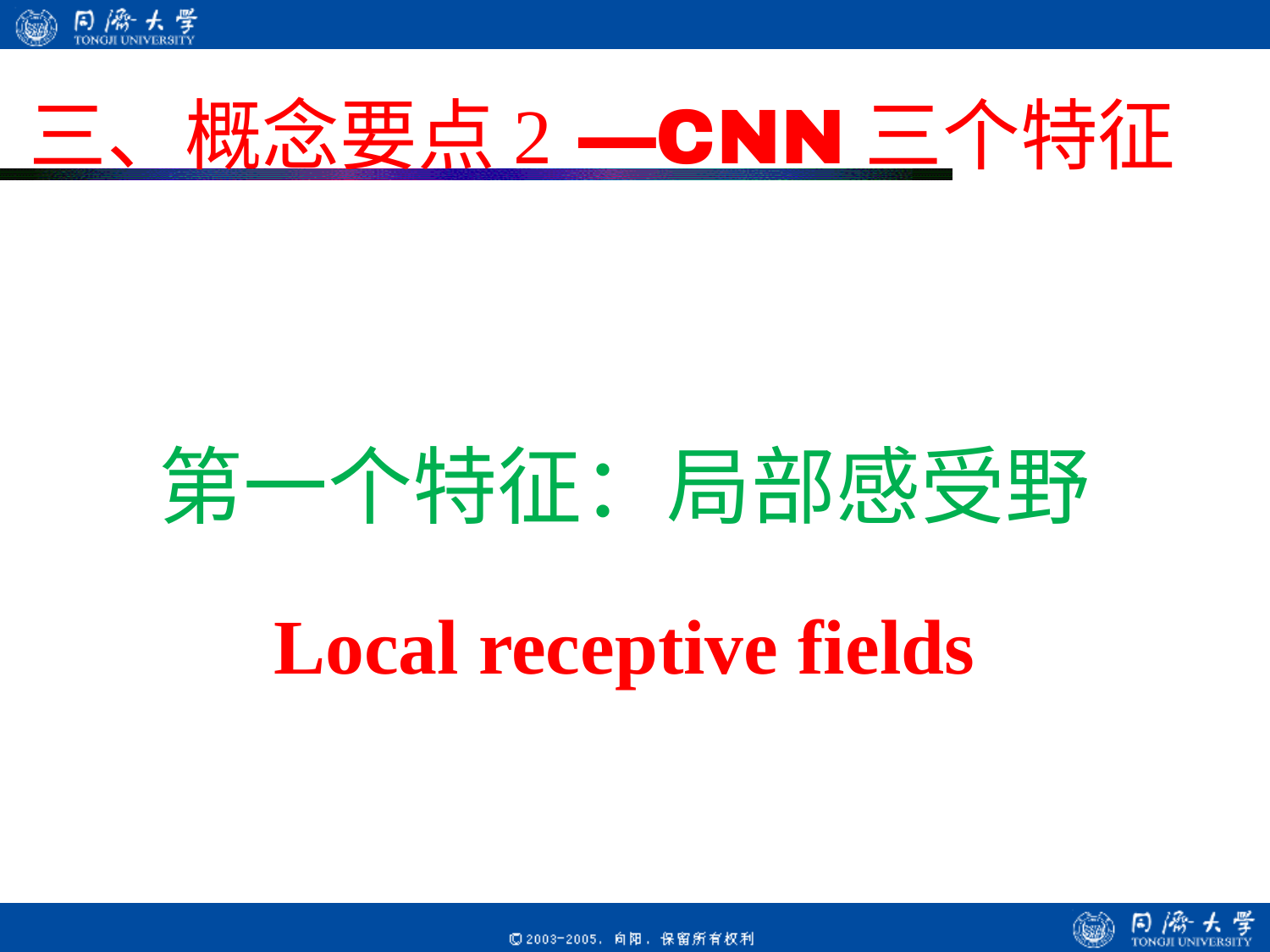

# 三、概念要点2 —CNN三个特征
第一个特征：局部感受野
Local receptive fields